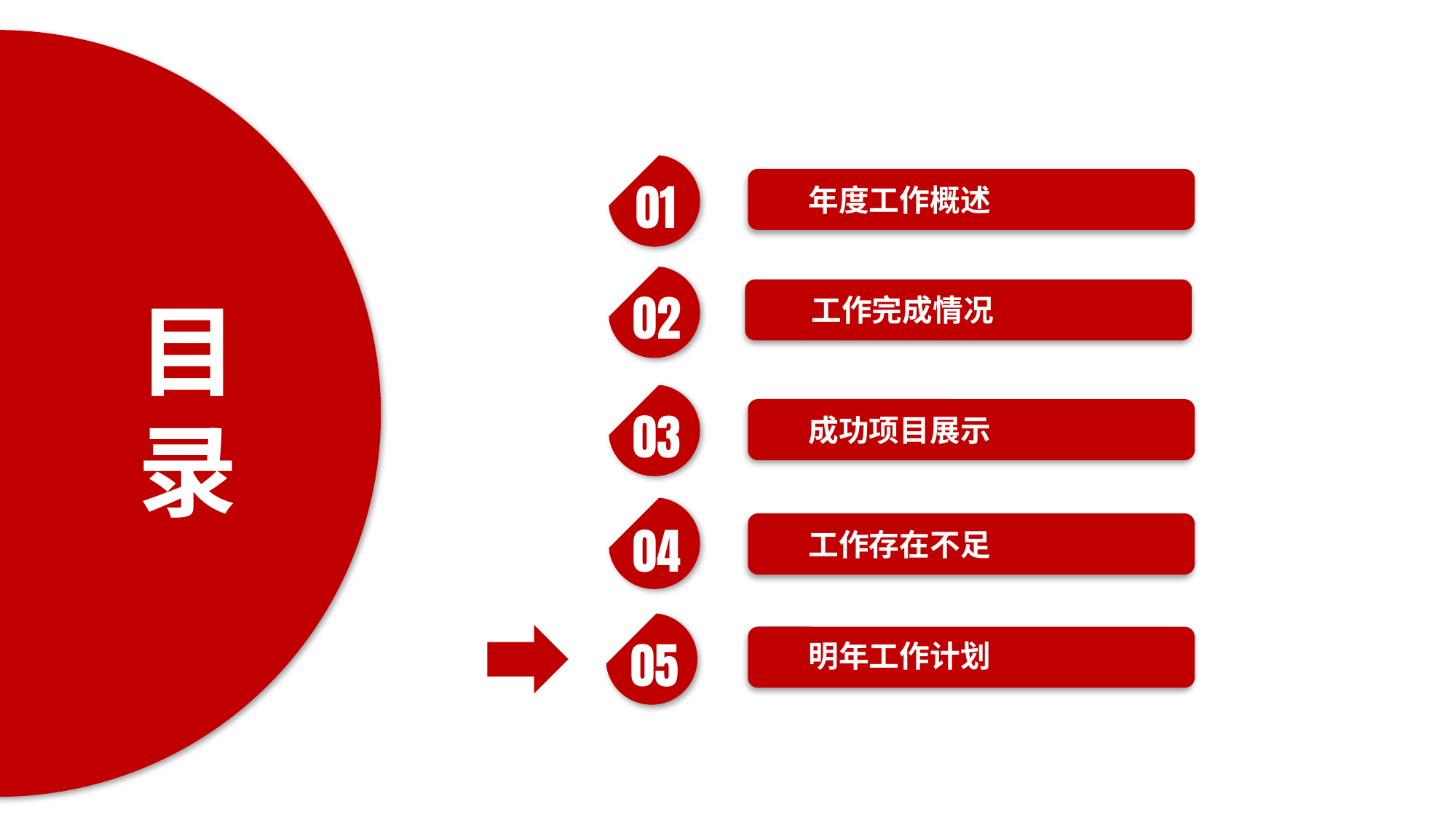

目
录

年度工作概述

01

工作完成情况

02

03

成功项目展示

04

工作存在不足

明年工作计划

05